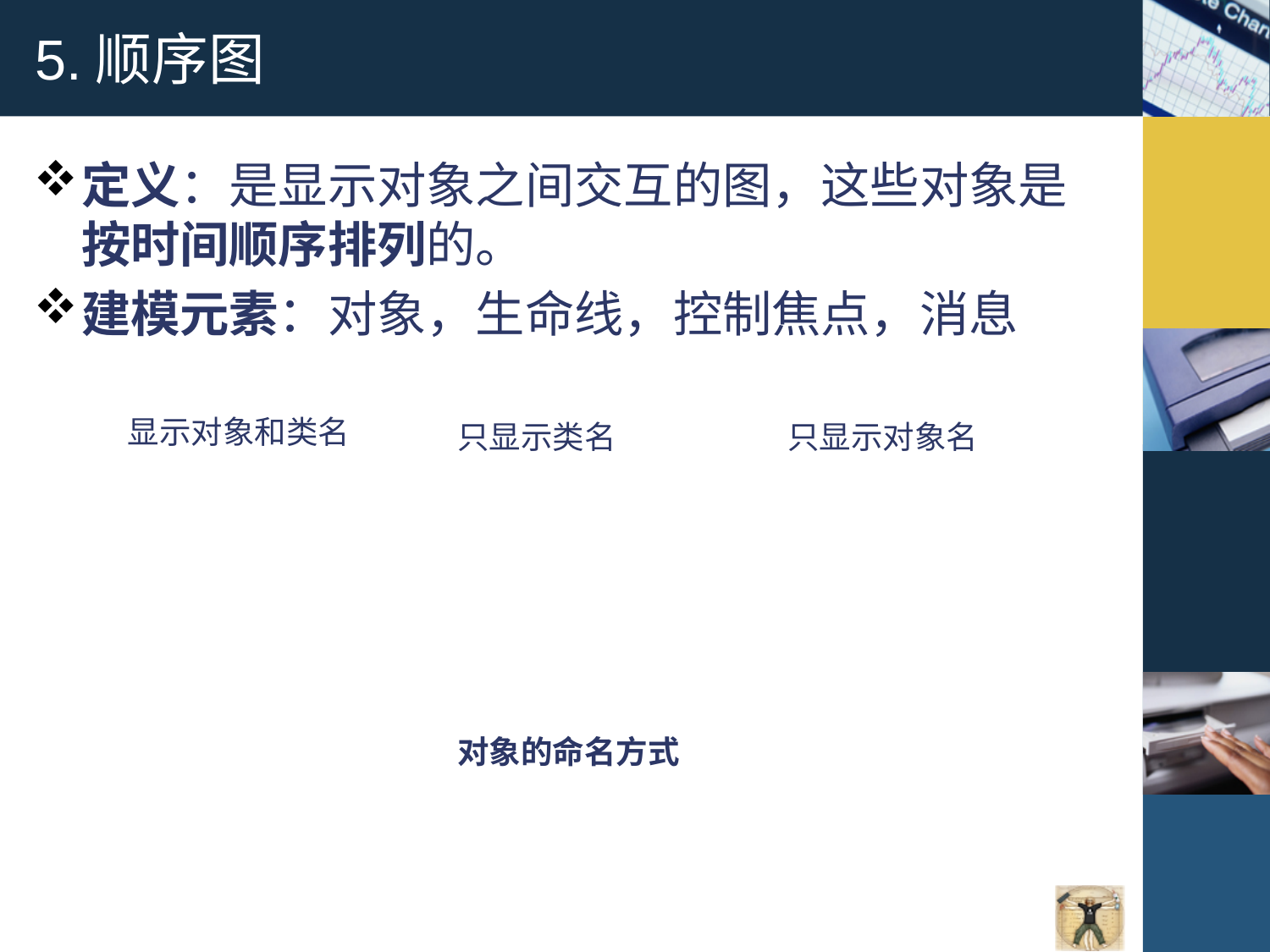

# 5.顺序图
定义：是显示对象之间交互的图，这些对象是按时间顺序排列的。
建模元素：对象，生命线，控制焦点，消息
显示对象和类名
只显示类名
只显示对象名
对象的命名方式